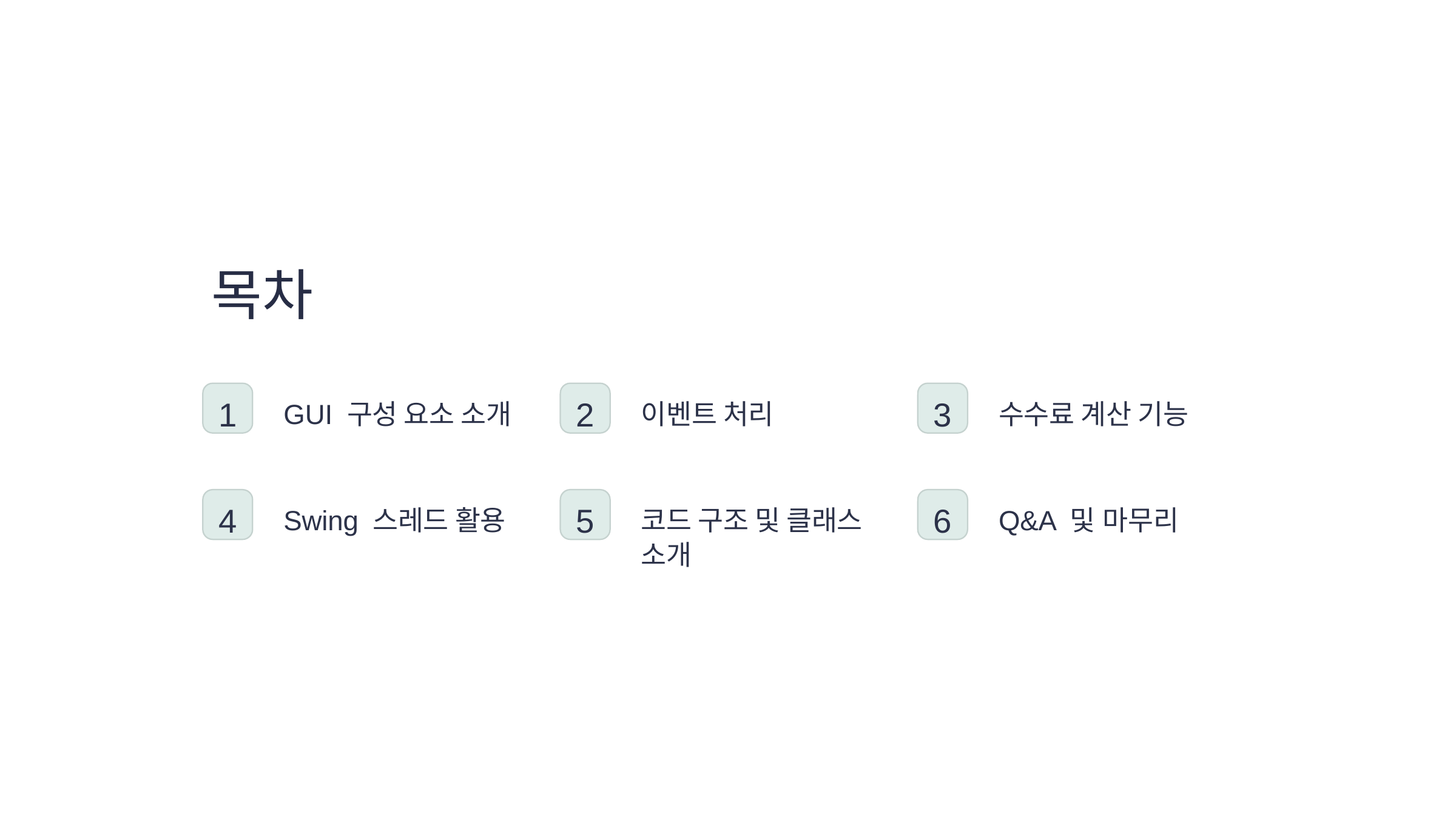

목차

1
2
3
GUI 구성 요소 소개
이벤트 처리
수수료 계산 기능

4
5
6
Swing 스레드 활용
코드 구조 및 클래스 소개
Q&A 및 마무리